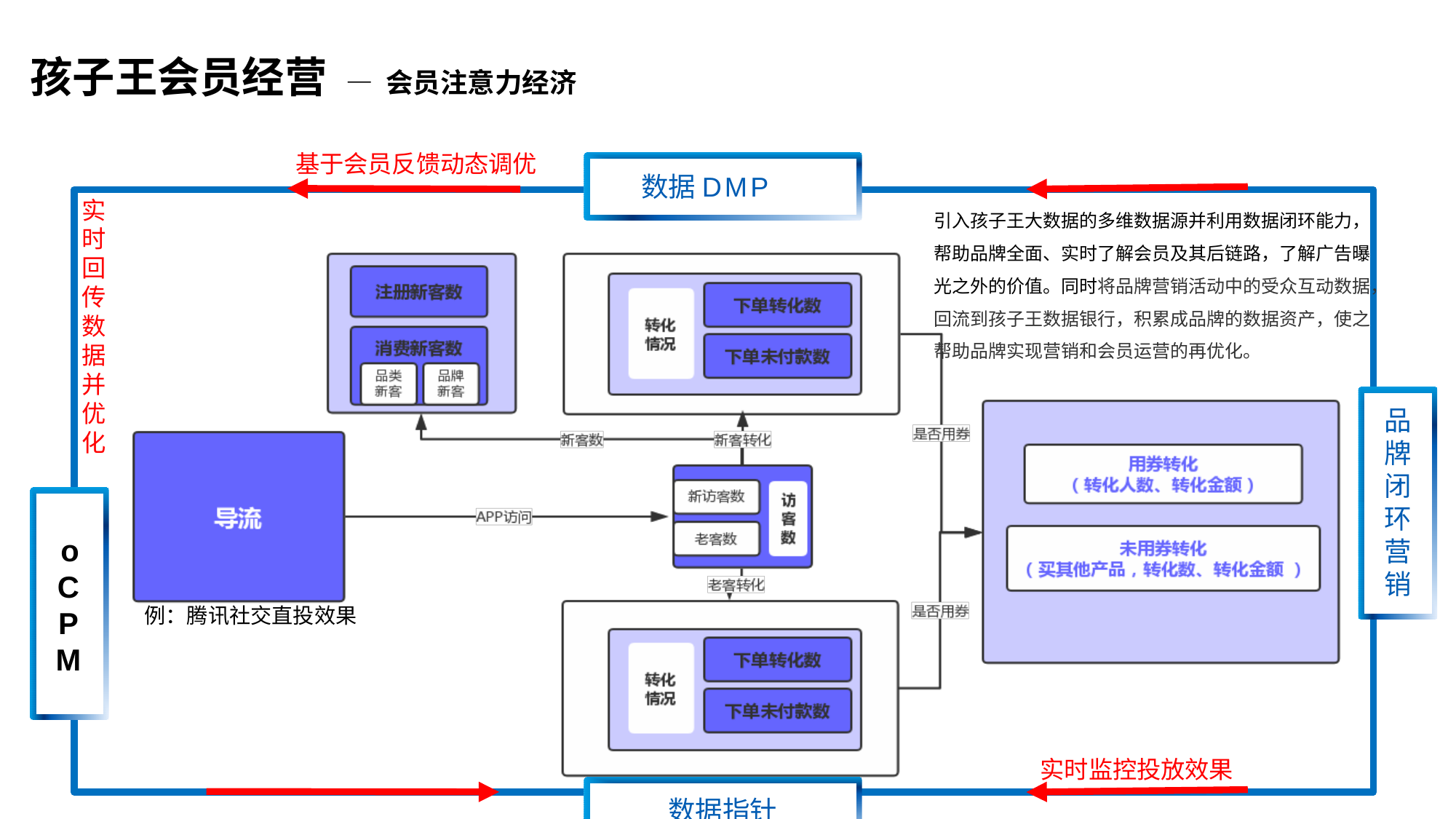

孩子王会员经营  —  会员注意力经济
基于会员反馈动态调优

数据DMP

实 时 回 传 数 据 并 优 化
引入孩子王大数据的多维数据源并利用数据闭环能力，帮助品牌全面、实时了解会员及其后链路，了解广告曝光之外的价值。同时将品牌营销活动中的受众互动数据，回流到孩子王数据银行，积累成品牌的数据资产，使之帮助品牌实现营销和会员运营的再优化。

品 牌 闭 环 营 销

oCPM
例：腾讯社交直投效果
实时监控投放效果

数据指针